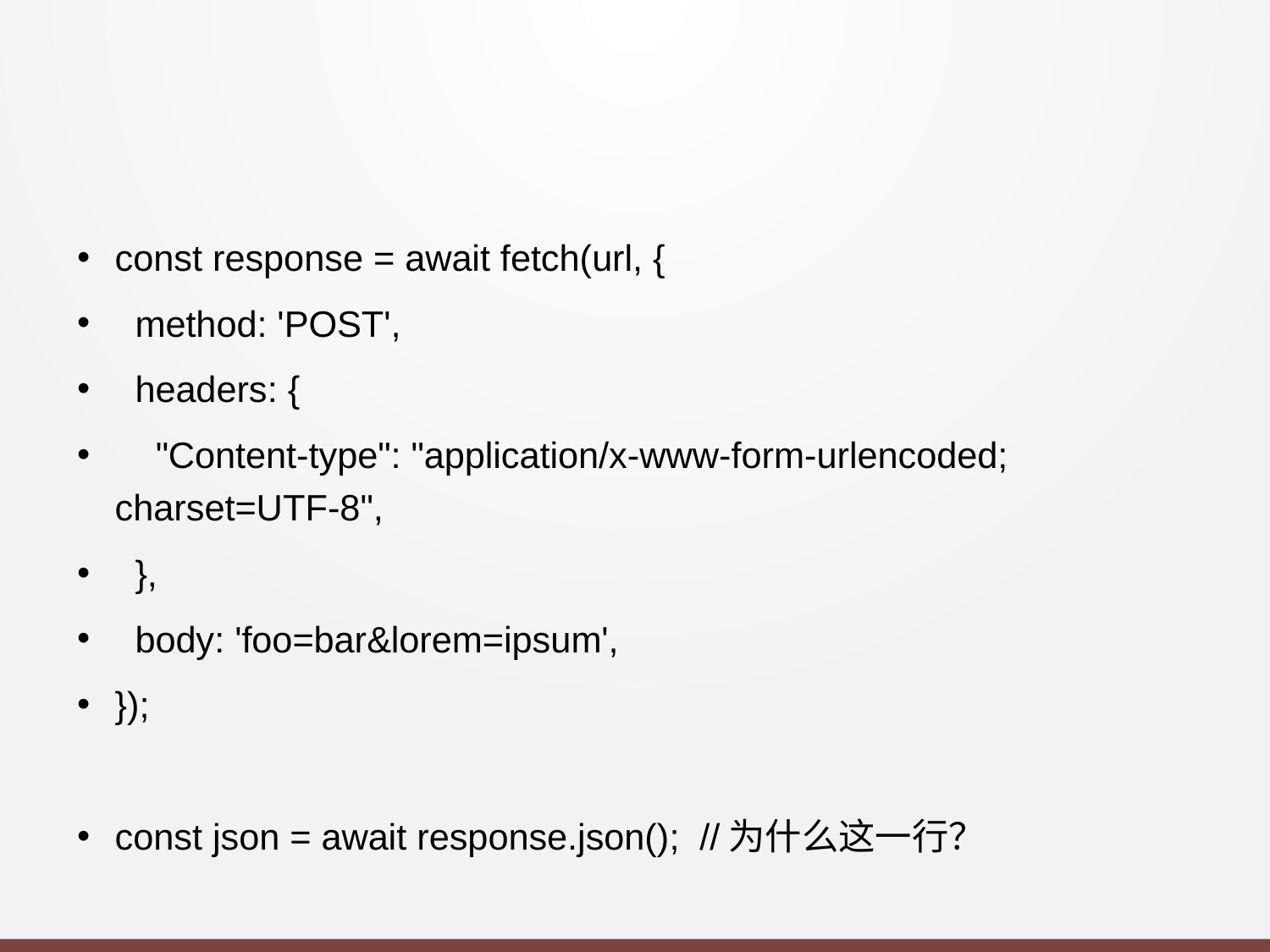

#
const response = await fetch(url, {
  method: 'POST',
  headers: {
    "Content-type": "application/x-www-form-urlencoded; charset=UTF-8",
  },
  body: 'foo=bar&lorem=ipsum',
});

const json = await response.json();  //为什么这一行？